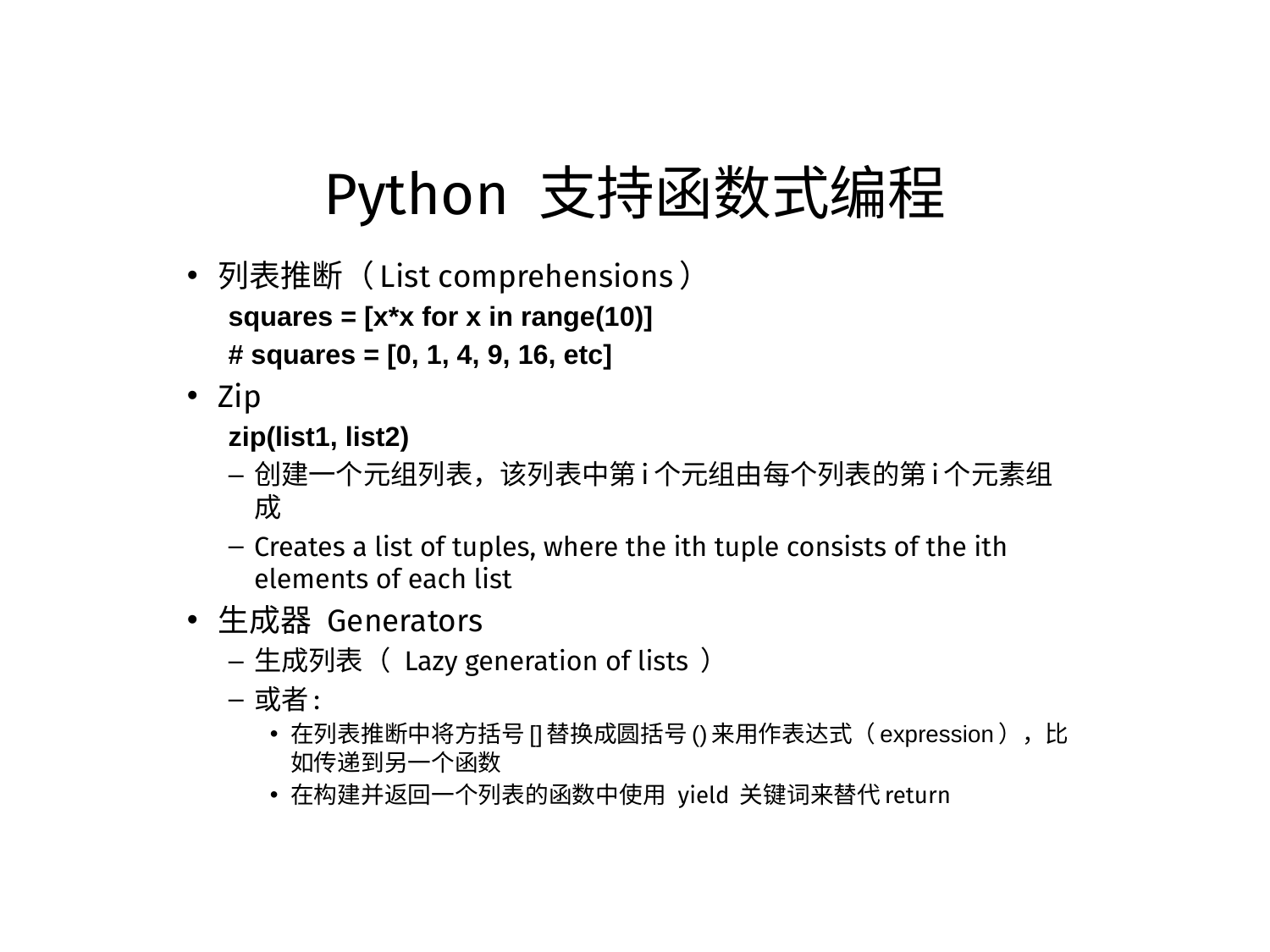

Python 支持函数式编程
列表推断（List comprehensions）
squares = [x*x for x in range(10)]
# squares = [0, 1, 4, 9, 16, etc]
Zip
zip(list1, list2)
创建一个元组列表，该列表中第i个元组由每个列表的第i个元素组成
Creates a list of tuples, where the ith tuple consists of the ith elements of each list
生成器 Generators
生成列表（ Lazy generation of lists ）
或者:
在列表推断中将方括号[]替换成圆括号()来用作表达式（expression），比如传递到另一个函数
在构建并返回一个列表的函数中使用 yield 关键词来替代return